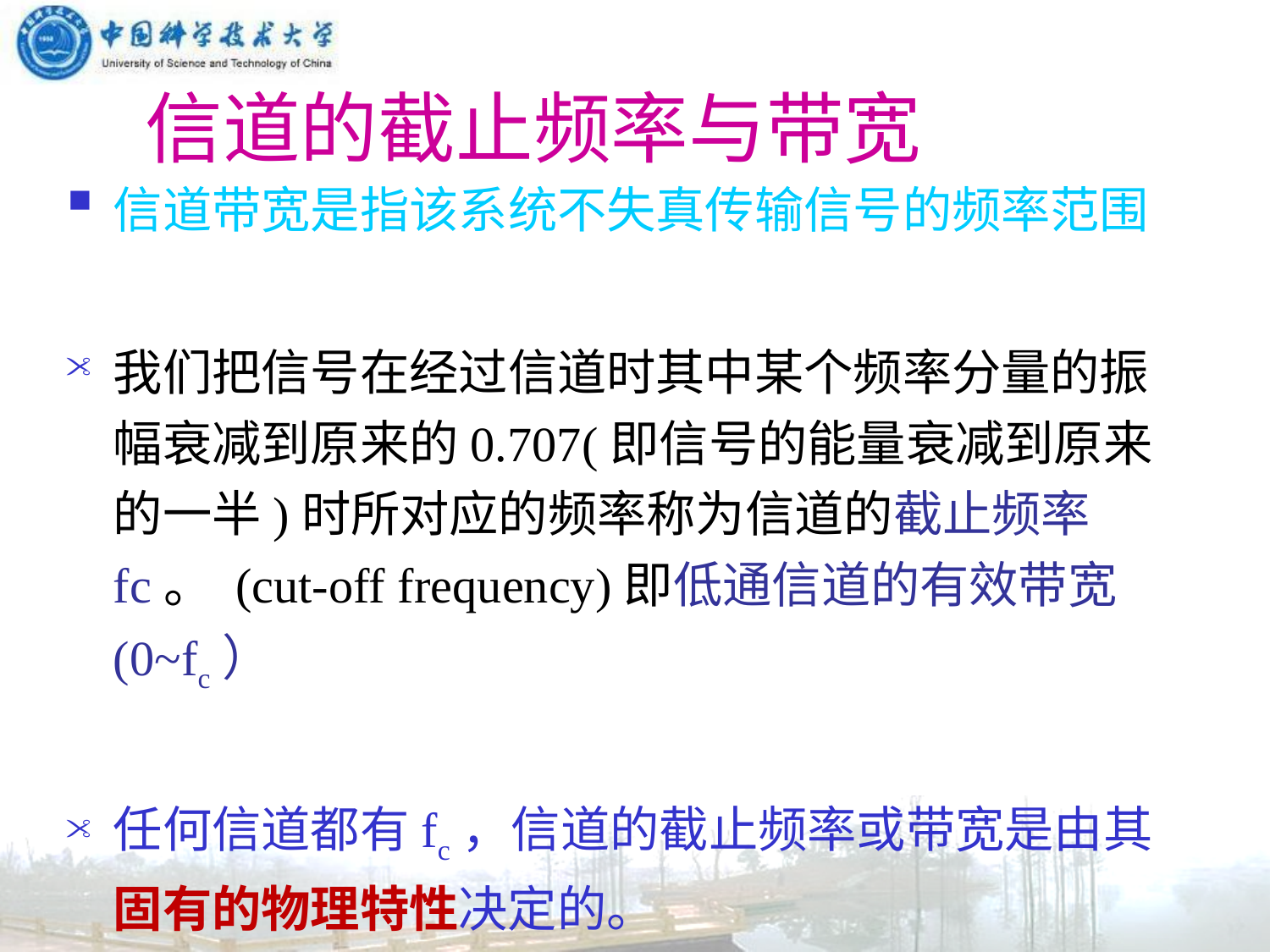

# 信道的截止频率与带宽
信道带宽是指该系统不失真传输信号的频率范围

我们把信号在经过信道时其中某个频率分量的振幅衰减到原来的0.707(即信号的能量衰减到原来的一半)时所对应的频率称为信道的截止频率fc。 (cut-off frequency)即低通信道的有效带宽(0~fc）

任何信道都有fc，信道的截止频率或带宽是由其固有的物理特性决定的。